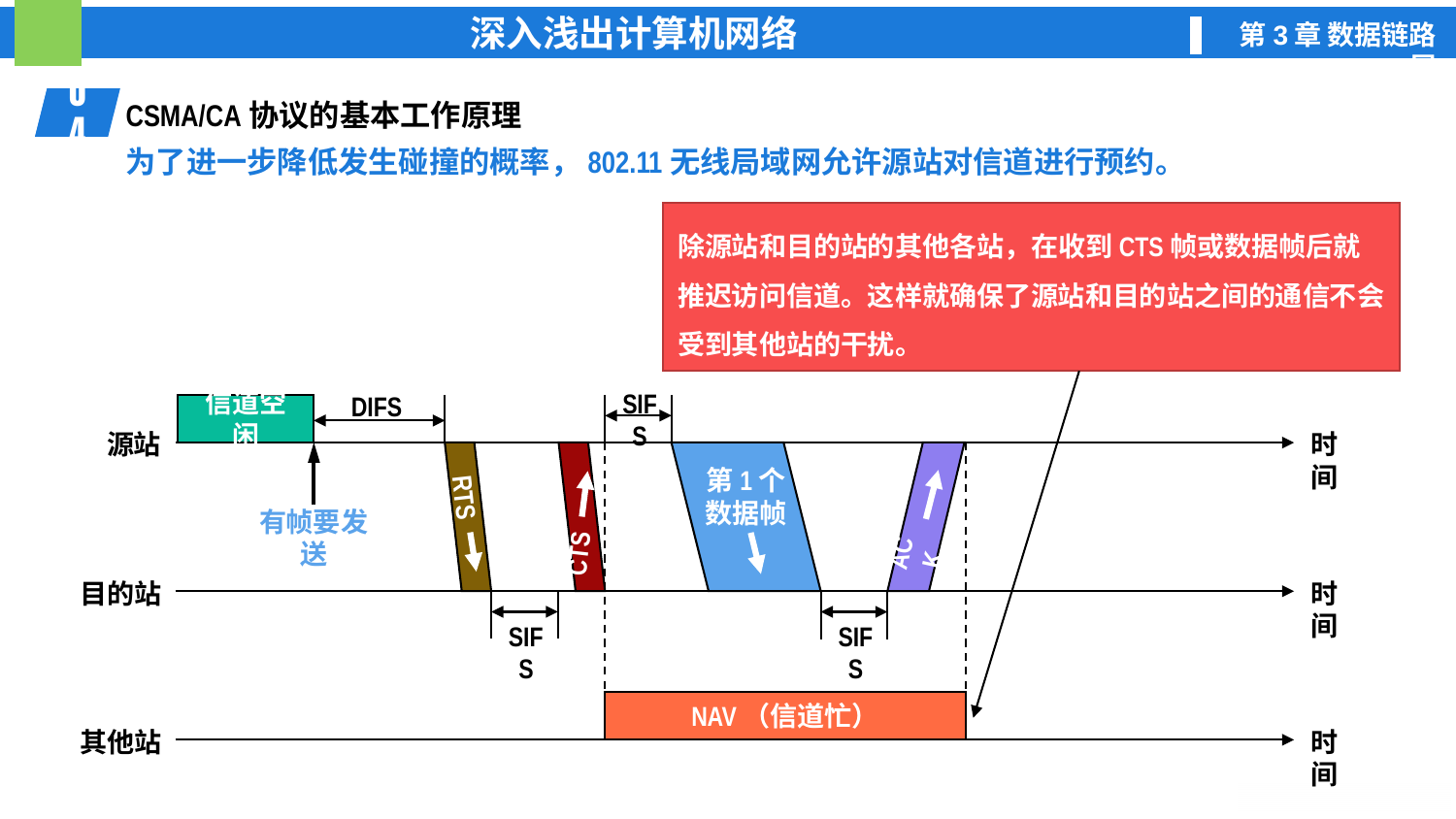

01
CSMA/CA协议的基本工作原理
04
为了进一步降低发生碰撞的概率，802.11无线局域网允许源站对信道进行预约。
除源站和目的站的其他各站，在收到CTS帧或数据帧后就推迟访问信道。这样就确保了源站和目的站之间的通信不会受到其他站的干扰。
SIFS
DIFS
信道空闲
源站
时间
时间
目的站
其他站
时间
有帧要发送

RTS

第1个
数据帧

ACK

CTS
SIFS
SIFS
NAV（信道忙）